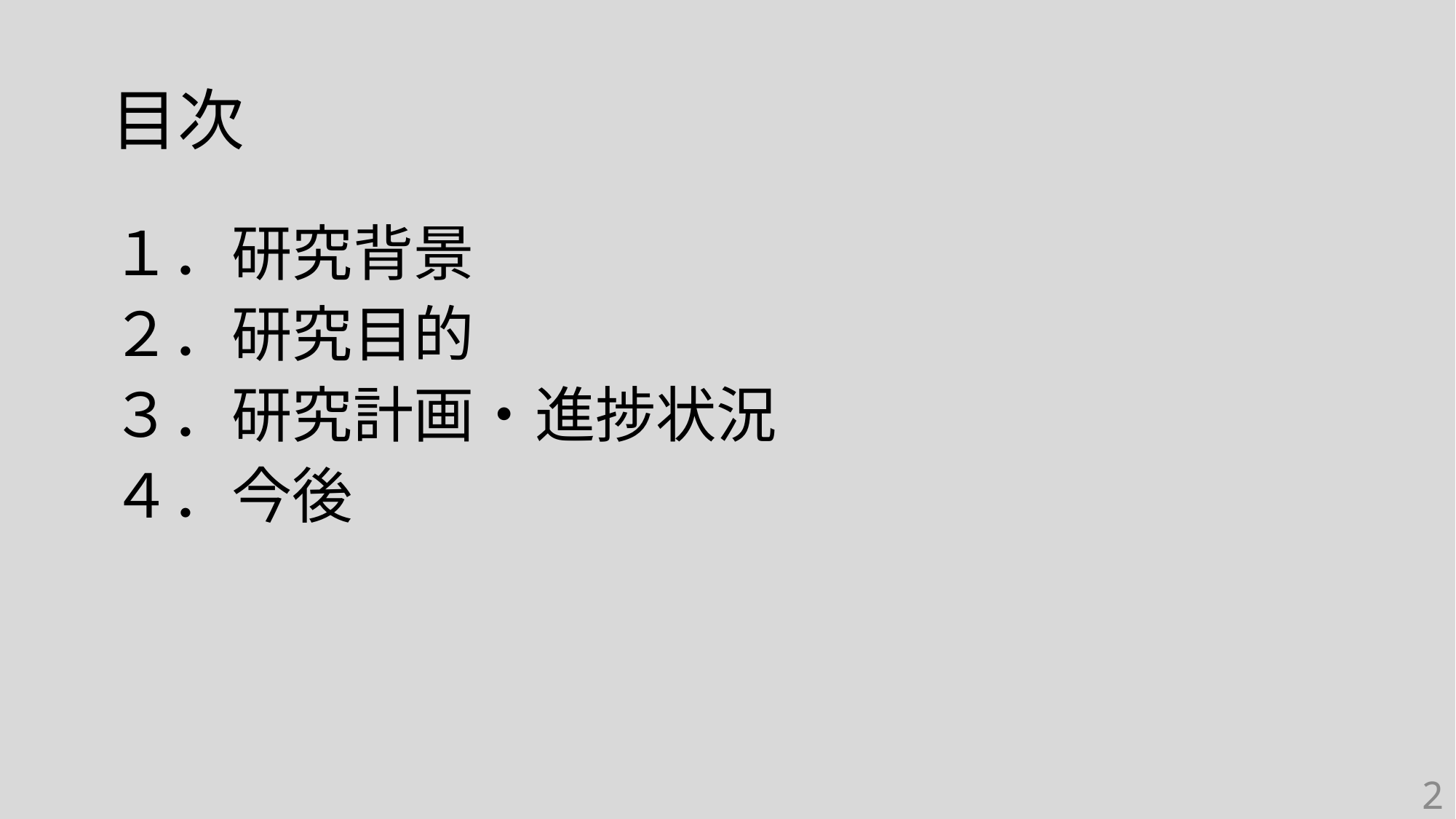

# 目次
１．研究背景
２．研究目的
３．研究計画・進捗状況
４．今後

2